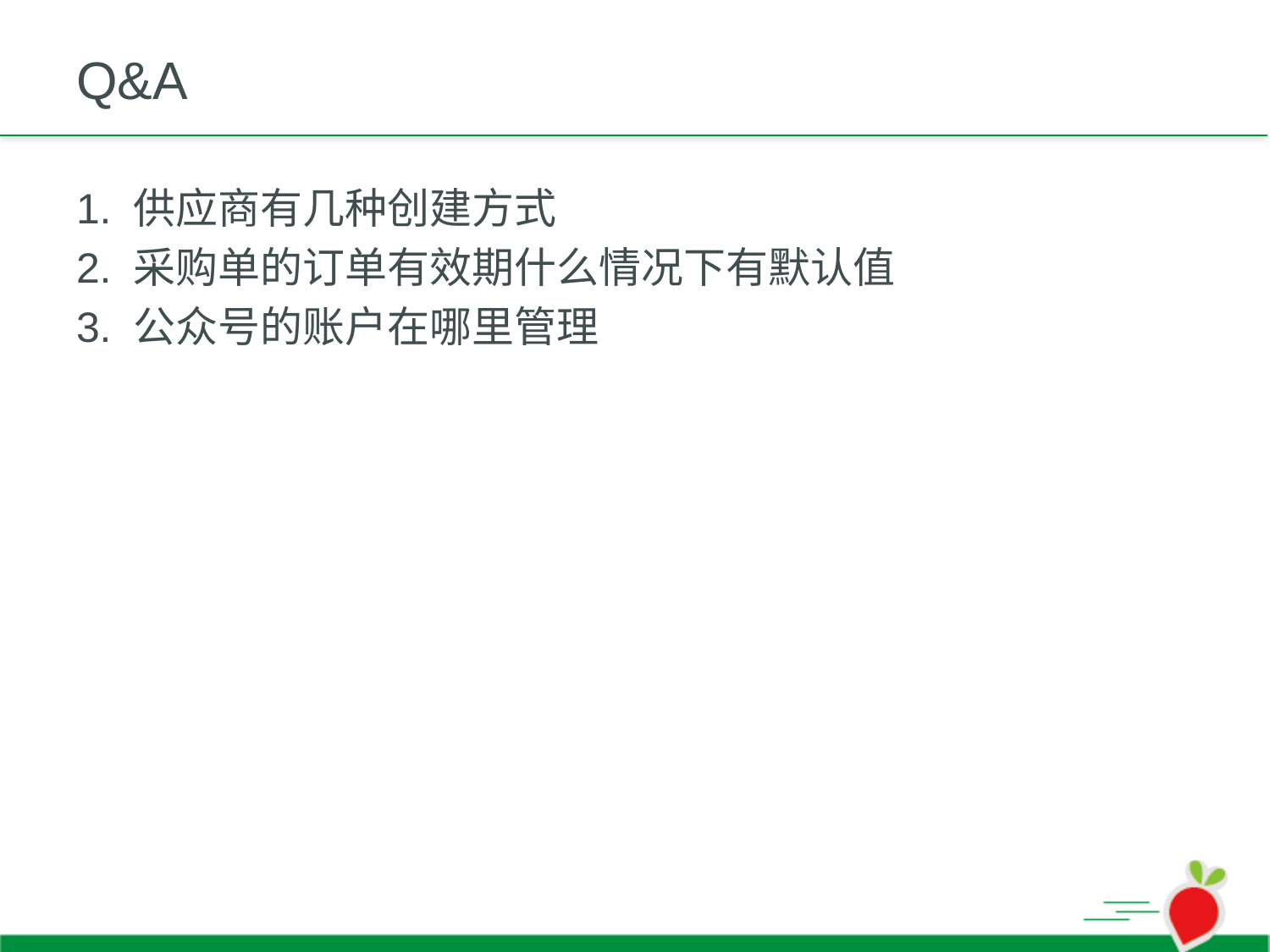

# Q&A
1. 供应商有几种创建方式
2. 采购单的订单有效期什么情况下有默认值
3. 公众号的账户在哪里管理